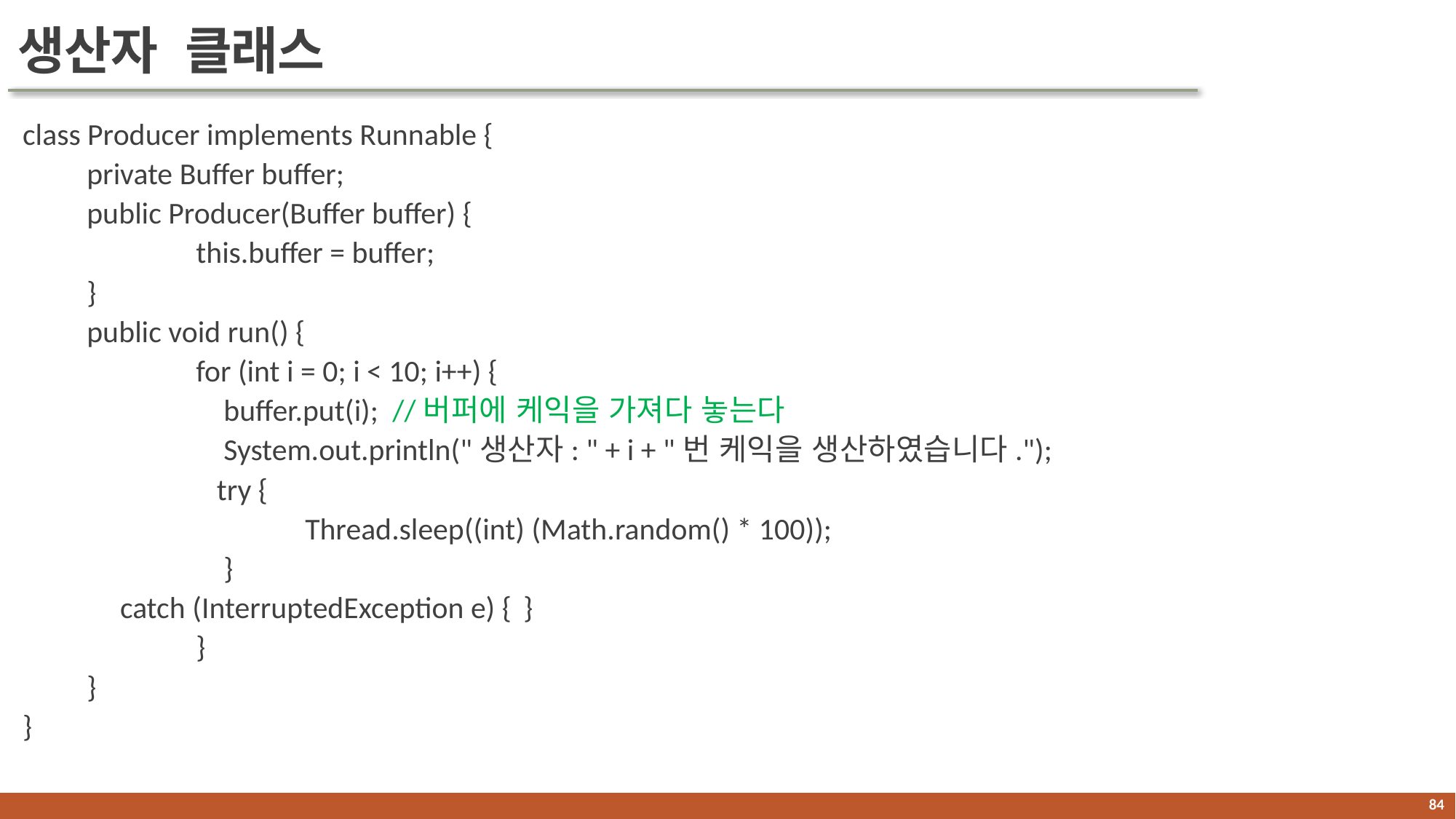

# 생산자  클래스
class Producer implements Runnable {
	private Buffer buffer;
	public Producer(Buffer buffer) {
		this.buffer = buffer;
	}
	public void run() {
		for (int i = 0; i < 10; i++) {
		    buffer.put(i);  //버퍼에 케익을 가져다 놓는다
		    System.out.println("생산자: " + i + "번 케익을 생산하였습니다.");
		   try {
			Thread.sleep((int) (Math.random() * 100));
		    }
           catch (InterruptedException e) {	}
		}
	}
}

84